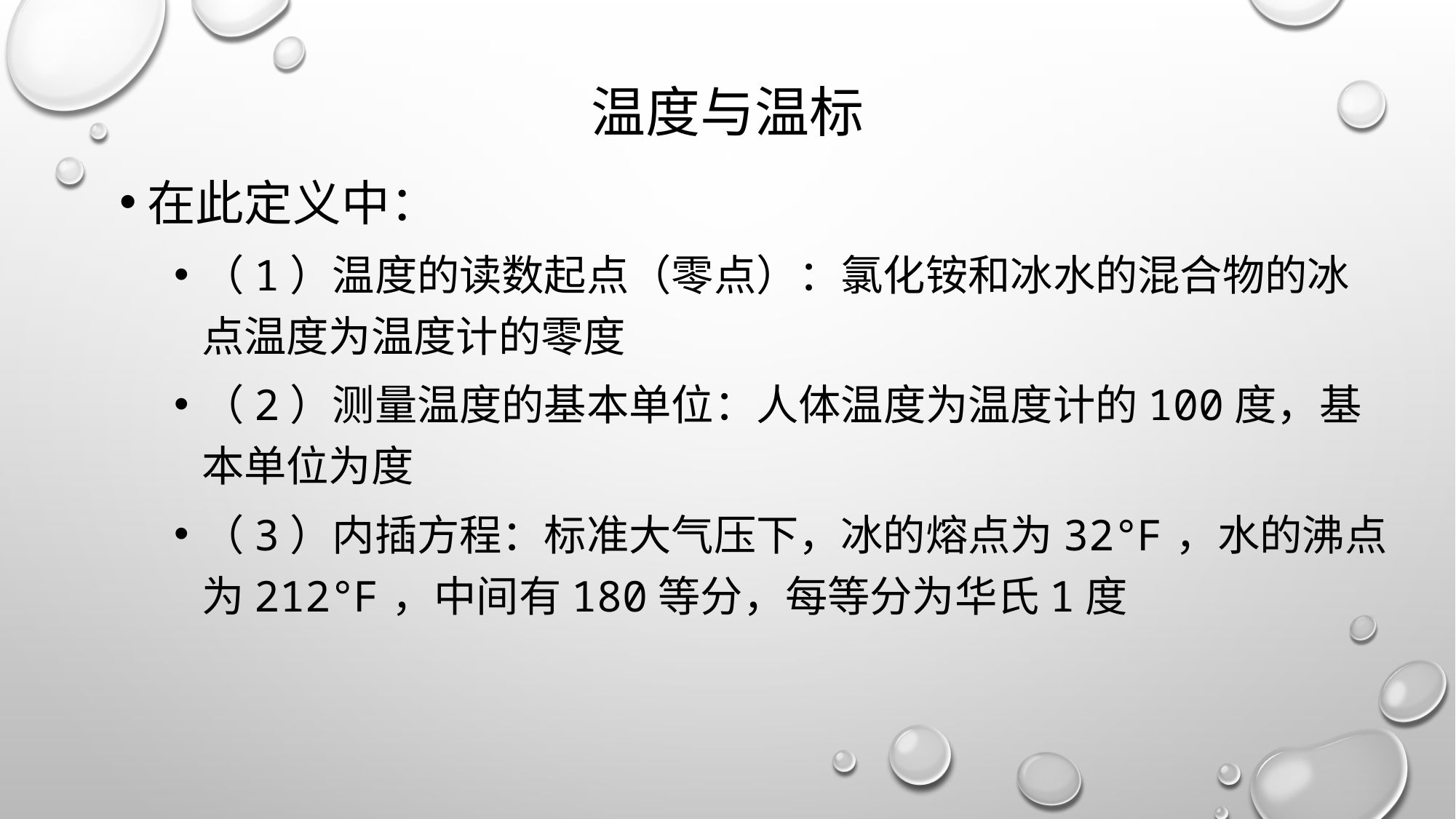

# 温度与温标
在此定义中：
（1）温度的读数起点（零点）：氯化铵和冰水的混合物的冰点温度为温度计的零度
（2）测量温度的基本单位：人体温度为温度计的100度，基本单位为度
（3）内插方程：标准大气压下，冰的熔点为32℉，水的沸点为212℉，中间有180等分，每等分为华氏1度